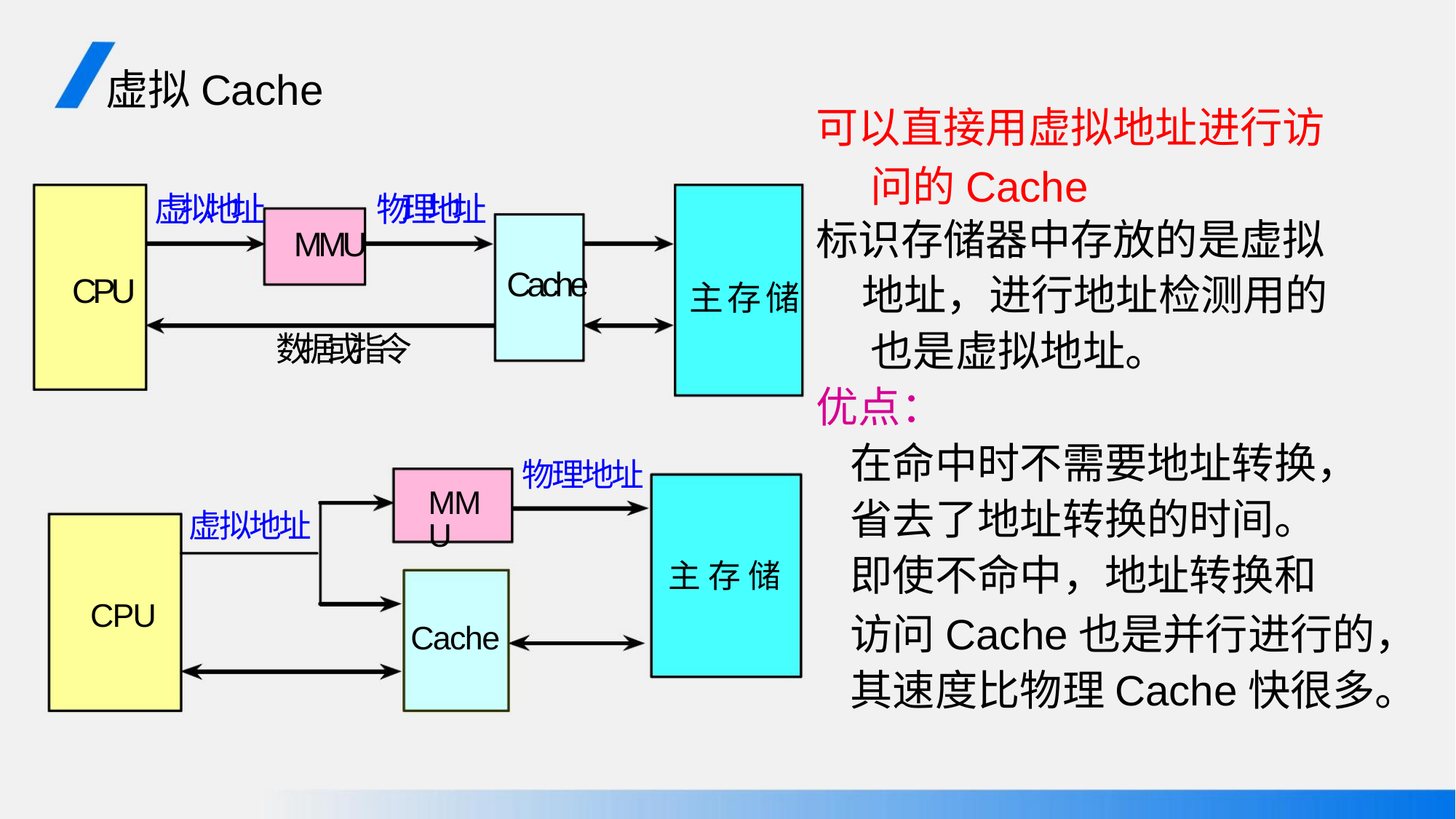

虚拟Cache
可以直接用虚拟地址进行访
问的Cache
标识存储器中存放的是虚拟
虚拟地址 物理地址
MMU
Cache
CPU
主存储 地址，进行地址检测用的
也是虚拟地址。
优点：
数据或指令
在命中时不需要地址转换，
省去了地址转换的时间。
物理地址
MMU
虚拟地址
即使不命中，地址转换和
访问Cache也是并行进行的，
其速度比物理Cache快很多。
主 存 储
CPU
Cache